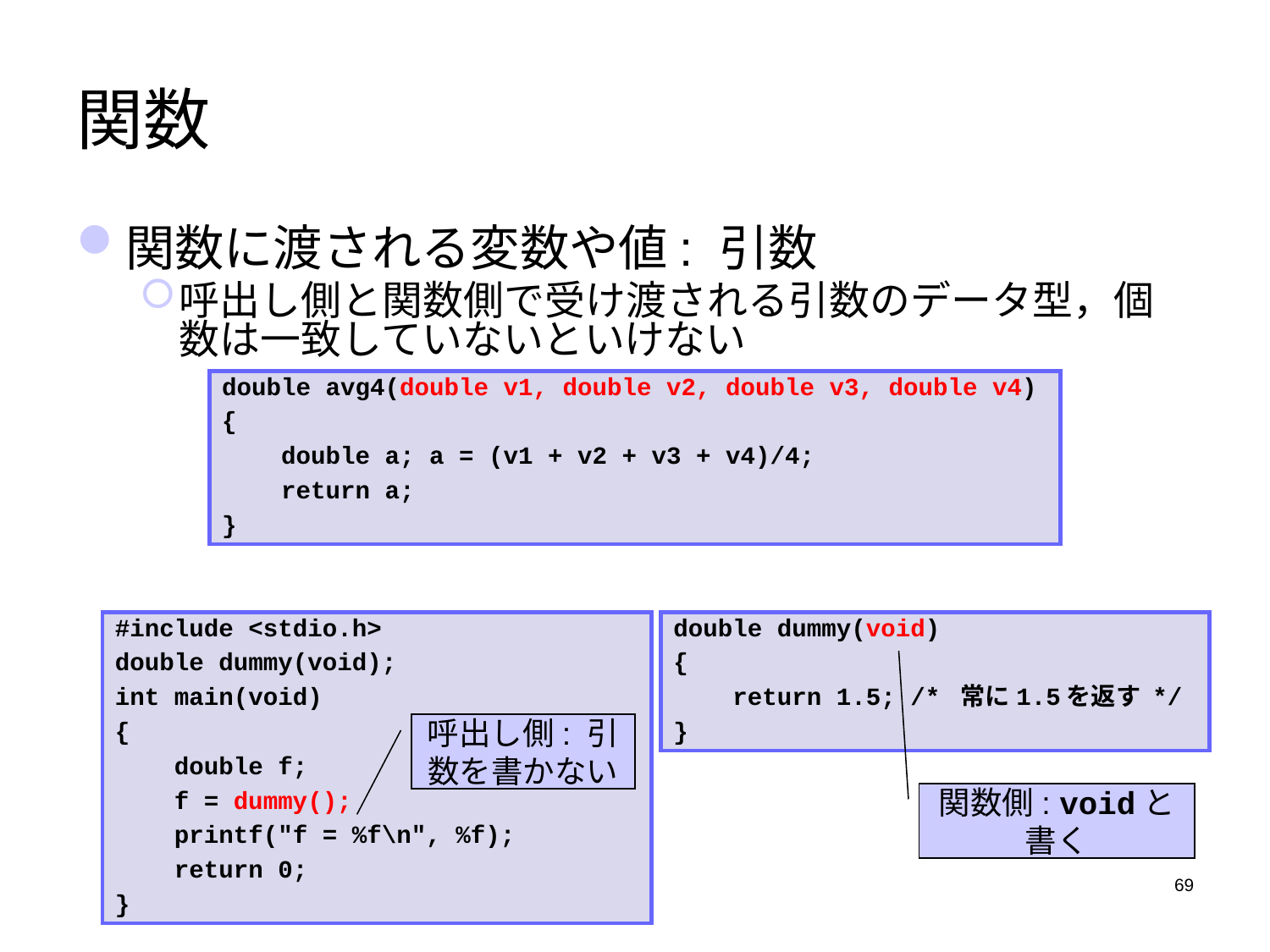

# 関数
関数に渡される変数や値: 引数
呼出し側と関数側で受け渡される引数のデータ型，個数は一致していないといけない

引数がないとき
double avg4(double v1, double v2, double v3, double v4)
{
    double a; a = (v1 + v2 + v3 + v4)/4;
    return a;
}
#include <stdio.h>
double dummy(void);
int main(void)
{
    double f;
    f = dummy();
    printf("f = %f\n", %f);
    return 0;
}
double dummy(void)
{
    return 1.5; /* 常に1.5を返す */
}
呼出し側: 引数を書かない
関数側: voidと書く
69